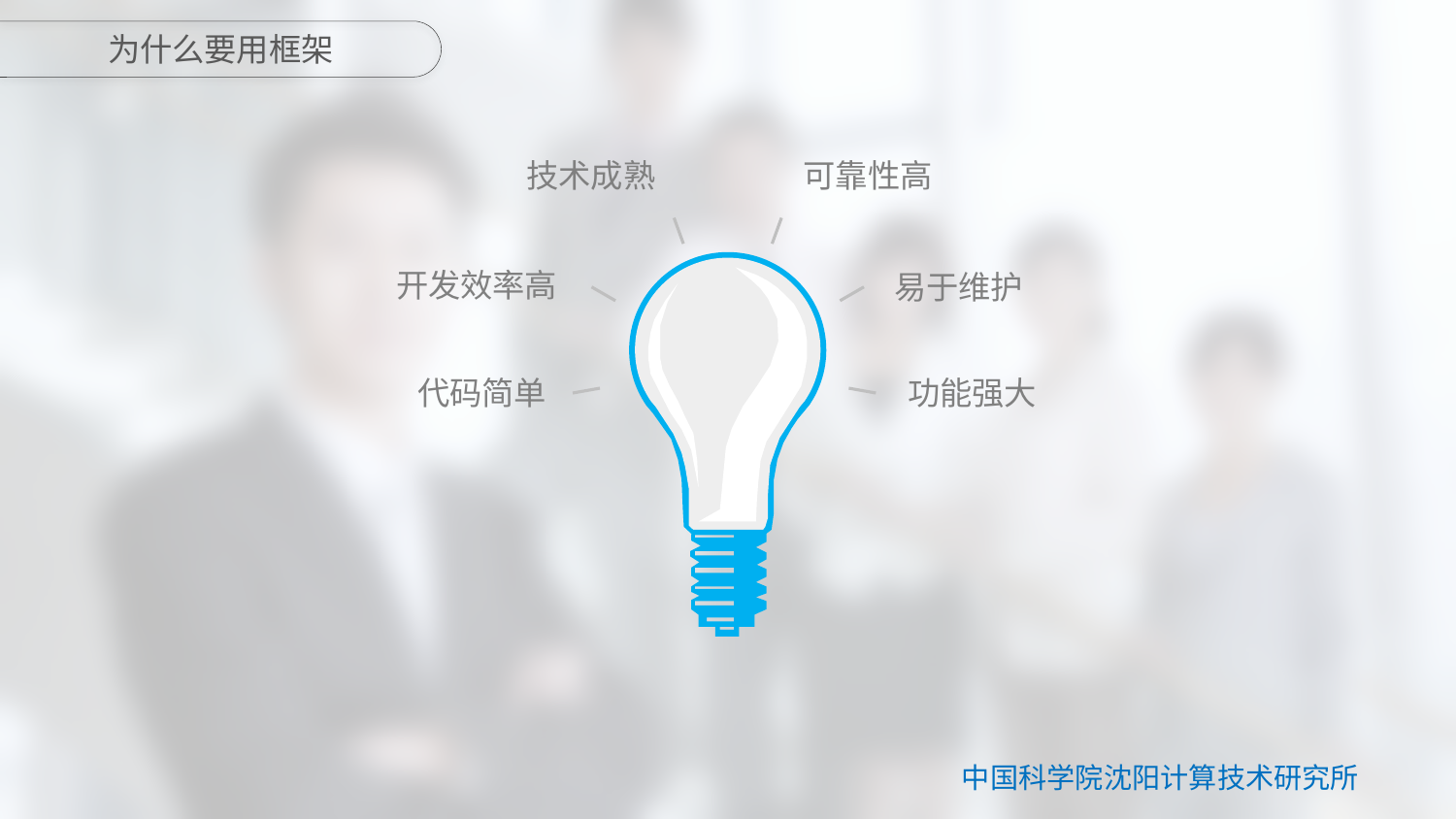

为什么要用框架
技术成熟
可靠性高

开发效率高

易于维护

代码简单
功能强大

中国科学院沈阳计算技术研究所